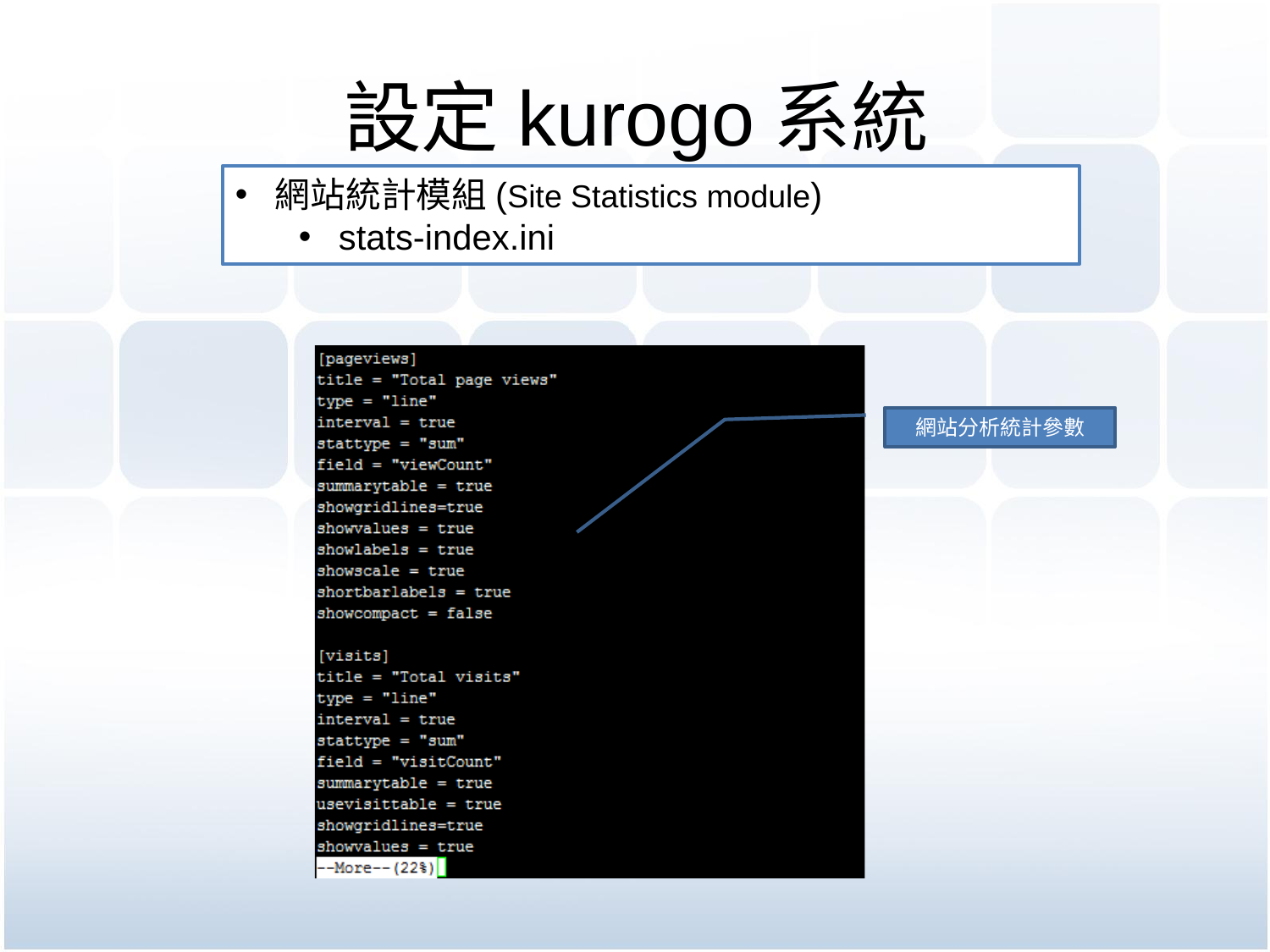

# 設定kurogo系統
網站統計模組(Site Statistics module)
stats-index.ini

網站分析統計參數